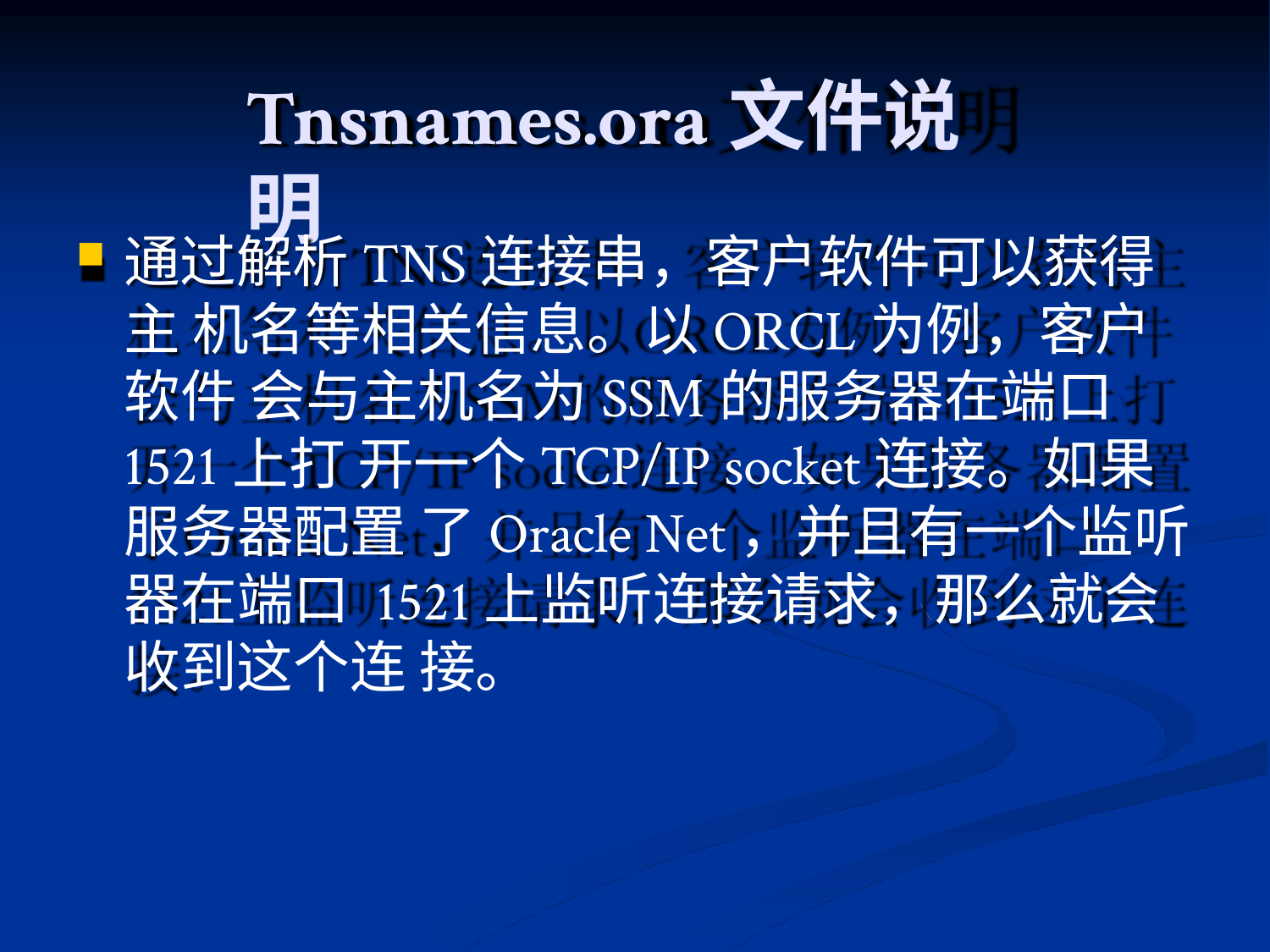

# Tnsnames.ora文件说明

通过解析TNS连接串，客户软件可以获得主 机名等相关信息。以ORCL为例，客户软件 会与主机名为SSM的服务器在端口1521上打 开一个TCP/IP socket连接。如果服务器配置 了Oracle Net，并且有一个监听器在端口 1521上监听连接请求，那么就会收到这个连 接。